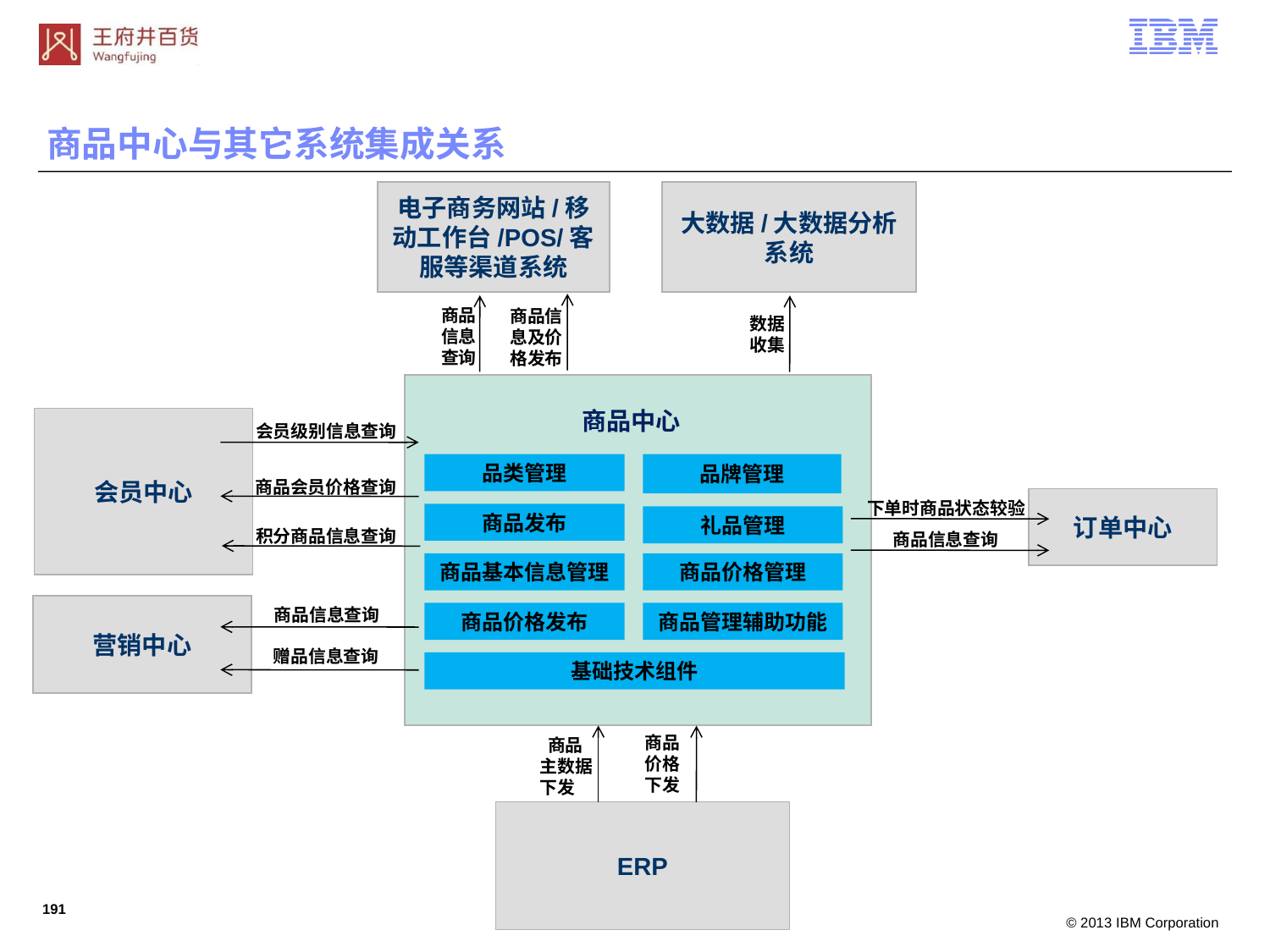

商品中心与其它系统集成关系
电子商务网站/移动工作台/POS/客服等渠道系统
大数据/大数据分析系统
商品
信息
查询
商品信
息及价
格发布

数据
收集

商品中心
会员中心
会员级别信息查询
品类管理
品牌管理
商品会员价格查询
订单中心
下单时商品状态较验
商品发布
礼品管理
积分商品信息查询
商品信息查询
商品基本信息管理
商品价格管理
营销中心
商品信息查询
商品管理辅助功能
商品价格发布
赠品信息查询
基础技术组件
商品
价格
下发
 商品主数据下发
ERP
191